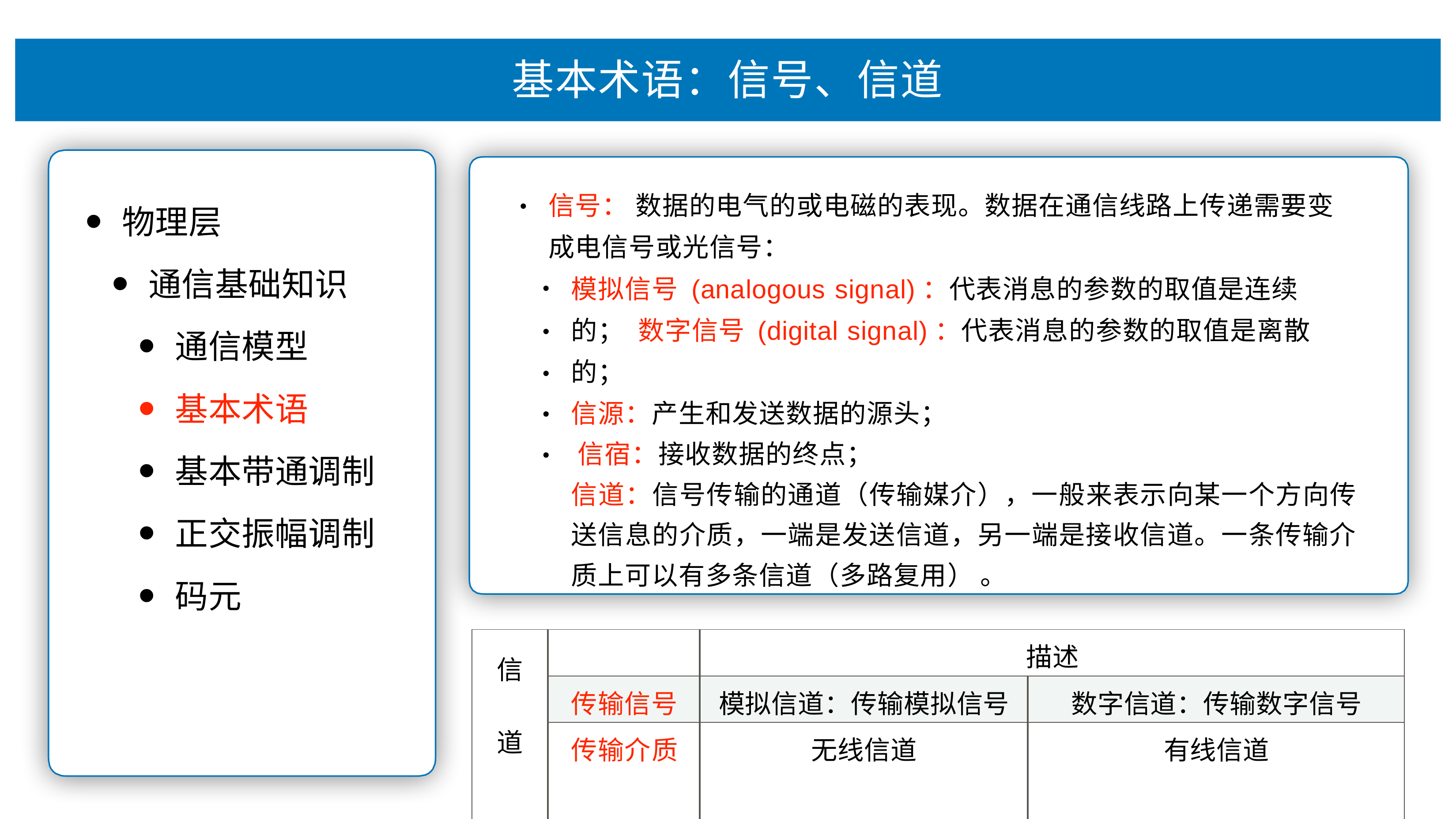

# 基本术语：信号、信道

信号： 数据的电⽓的或电磁的表现。数据在通信线路上传递需要变 成电信号或光信号：
•
物理层
通信基础知识
通信模型
基本术语
基本带通调制
正交振幅调制
码元
模拟信号 (analogous signal)：代表消息的参数的取值是连续的；  数字信号 (digital signal)：代表消息的参数的取值是离散的；
信源：产⽣和发送数据的源头；  信宿：接收数据的终点；
信道：信号传输的通道（传输媒介），⼀般来表示向某⼀个⽅向传 送信息的介质，⼀端是发送信道，另⼀端是接收信道。⼀条传输介 质上可以有多条信道（多路复⽤） 。
•
•
•
•
| 信 道 |  | 描述 |  |
| --- | --- | --- | --- |
|  | 传输信号 | 模拟信道：传输模拟信号 | 数字信道：传输数字信号 |
|  | 传输介质 | ⽆线信道 | 有线信道 |